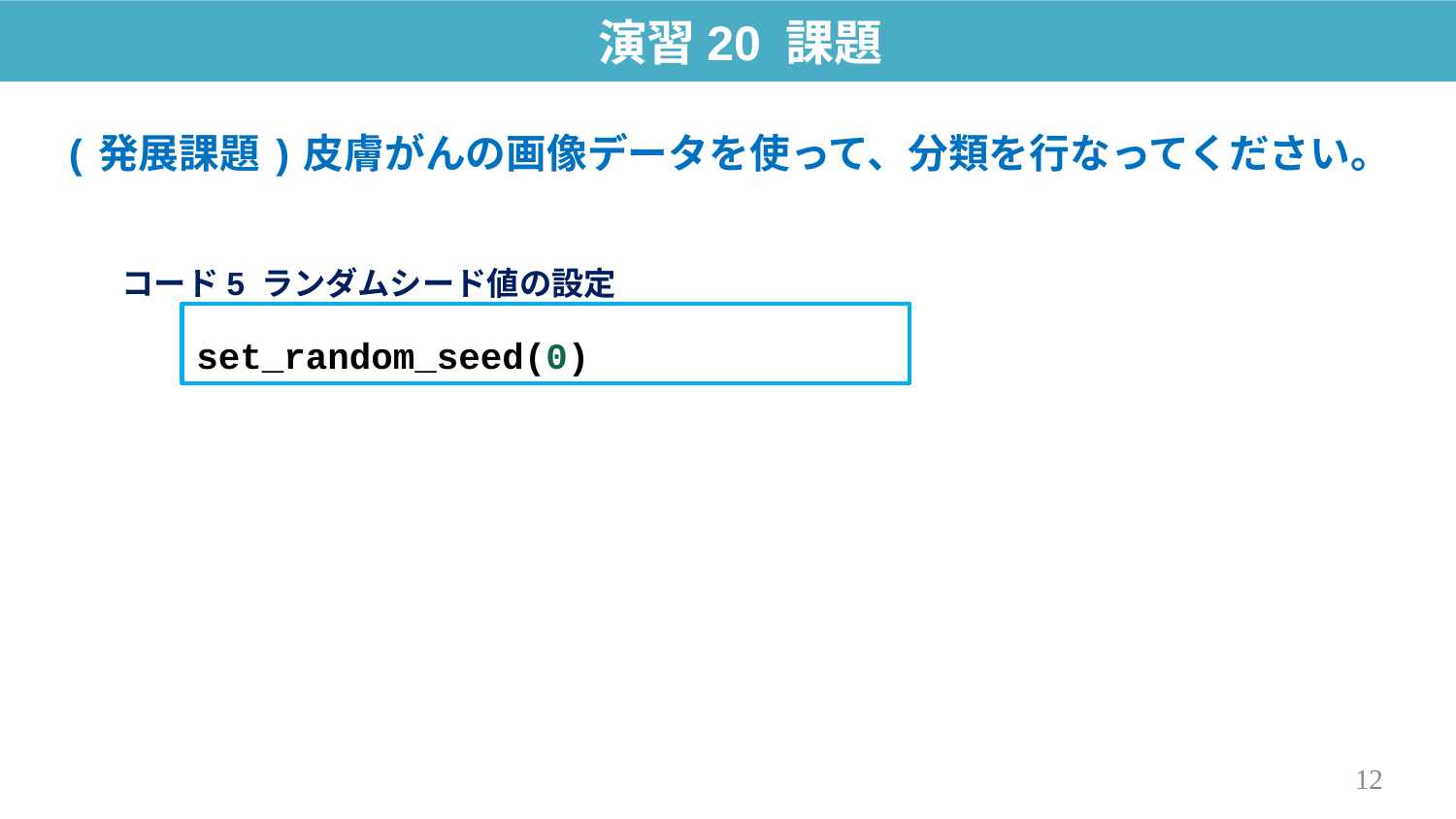

演習20 課題
(発展課題)皮膚がんの画像データを使って、分類を行なってください。
コード5 ランダムシード値の設定
set_random_seed(0)
12